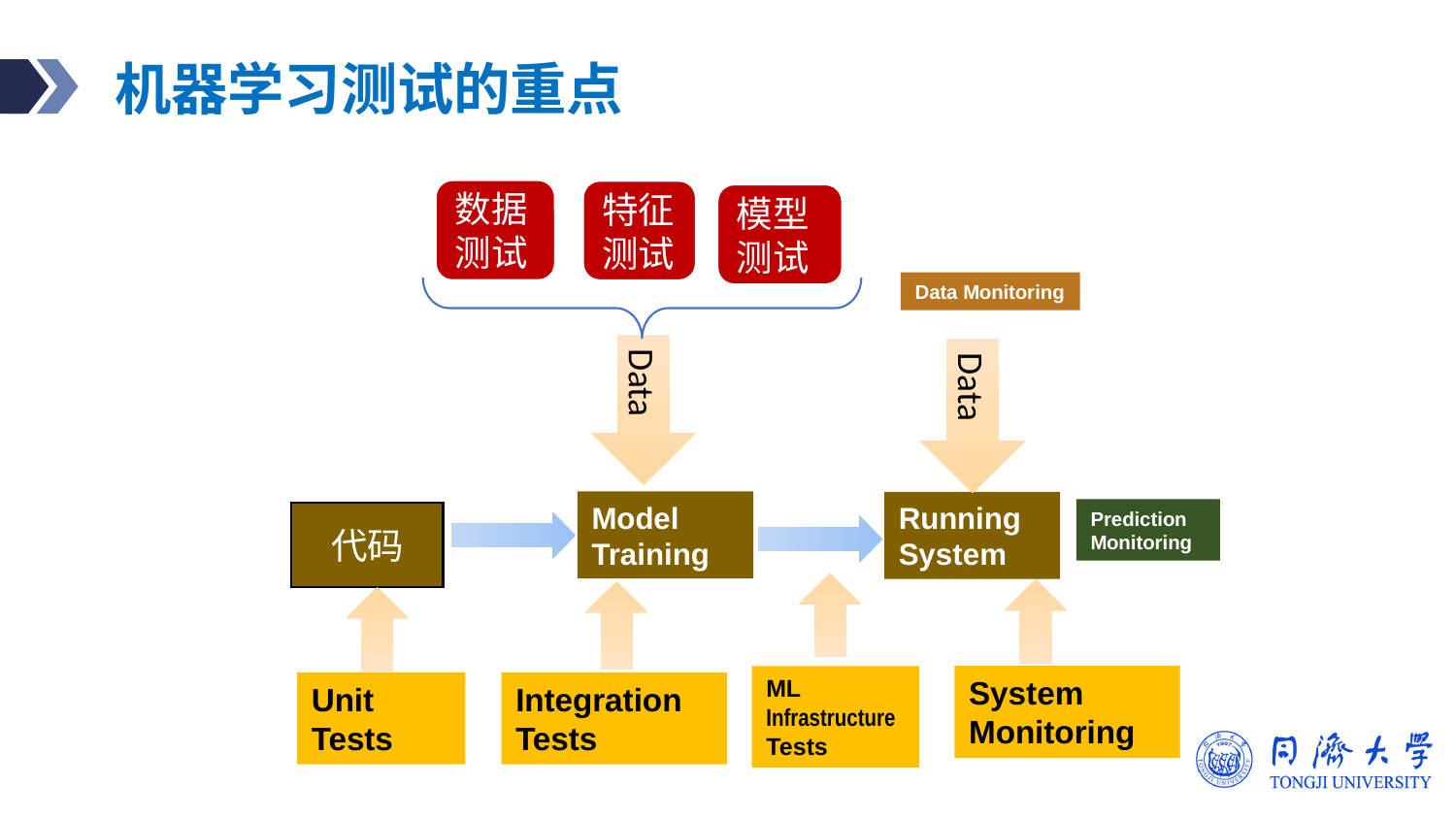

# 机器学习测试的重点

数据测试
特征测试
模型测试
Data Monitoring
Data
Data
Model
Training
Running
System
Prediction Monitoring
代码

ML
Infrastructure
Tests
System Monitoring
Integration Tests
Unit Tests